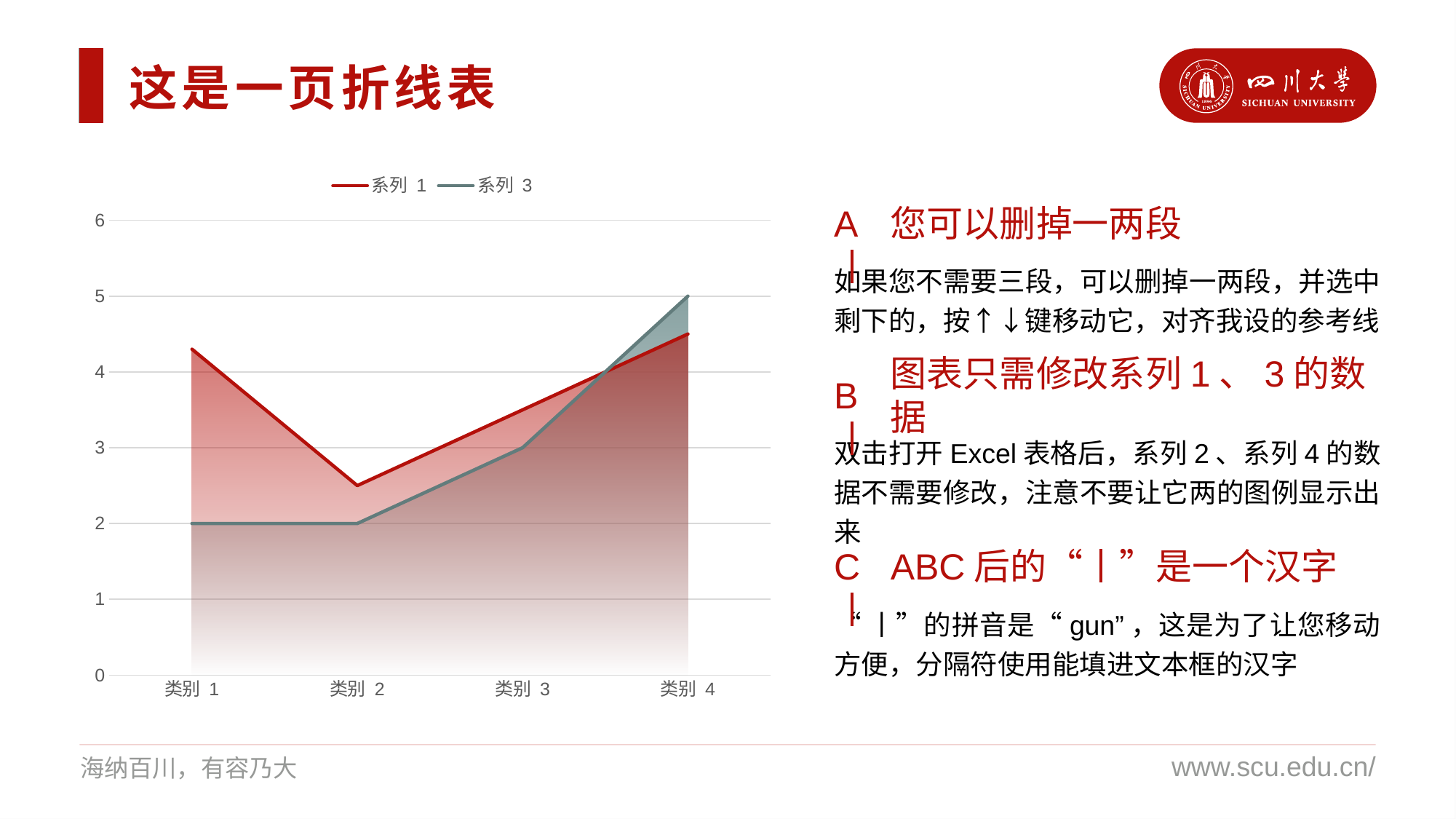

这是一页折线表

### Chart

| Category | 系列 2 | 系列4 | 系列 1 | 系列 3 |
|---|---|---|---|---|
| 类别 1 | 4.3 | 2.0 | 4.3 | 2.0 |
| 类别 2 | 2.5 | 2.0 | 2.5 | 2.0 |
| 类别 3 | 3.5 | 3.0 | 3.5 | 3.0 |
| 类别 4 | 4.5 | 5.0 | 4.5 | 5.0 |
A丨
您可以删掉一两段
如果您不需要三段，可以删掉一两段，并选中剩下的，按↑↓键移动它，对齐我设的参考线
B丨
图表只需修改系列1、3的数据
双击打开Excel表格后，系列2、系列4的数据不需要修改，注意不要让它两的图例显示出来
C丨
ABC后的“丨”是一个汉字
“丨”的拼音是“gun”，这是为了让您移动方便，分隔符使用能填进文本框的汉字